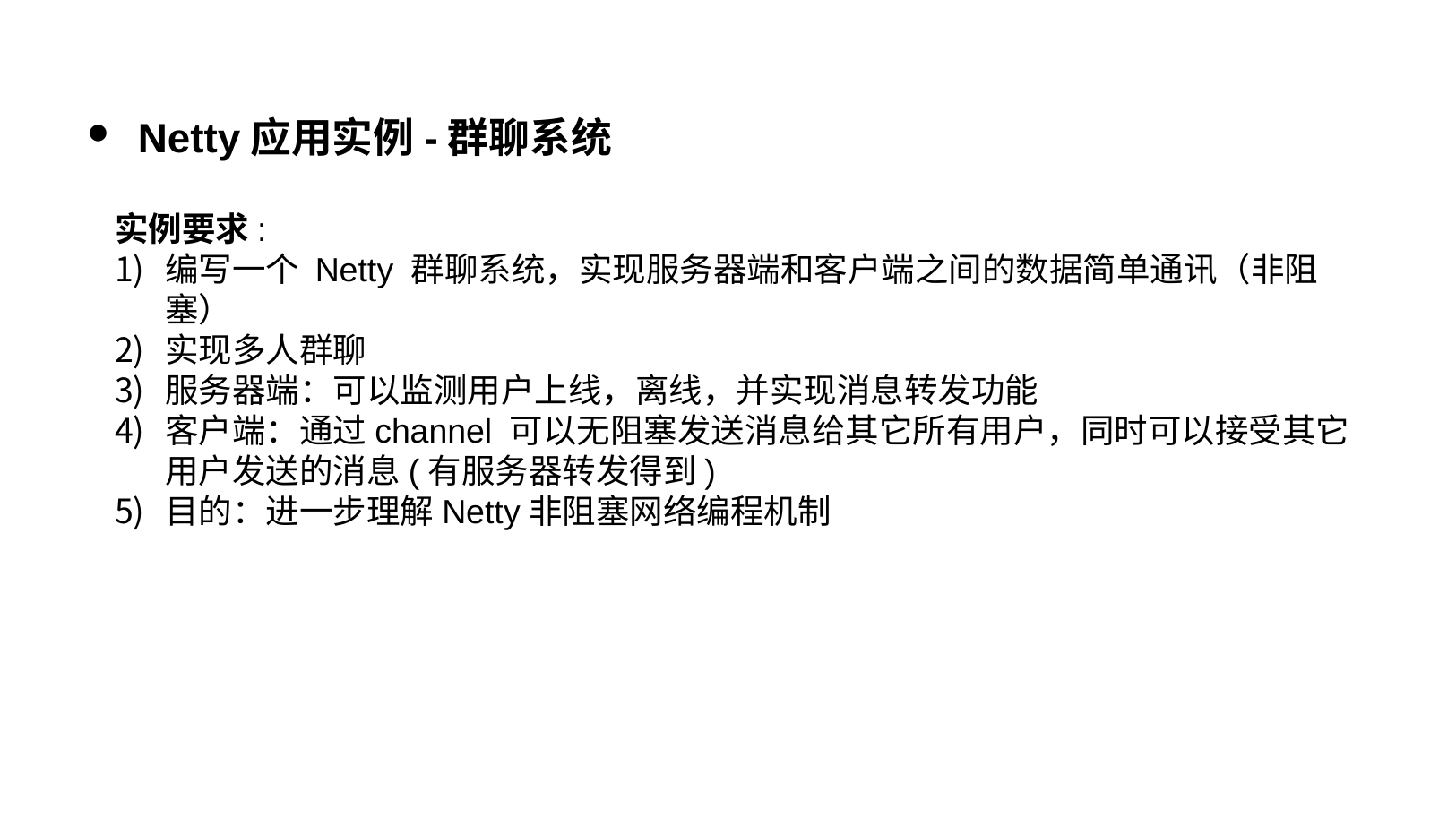

Netty应用实例-群聊系统
实例要求:
编写一个 Netty 群聊系统，实现服务器端和客户端之间的数据简单通讯（非阻塞）
实现多人群聊
服务器端：可以监测用户上线，离线，并实现消息转发功能
客户端：通过channel 可以无阻塞发送消息给其它所有用户，同时可以接受其它用户发送的消息(有服务器转发得到)
目的：进一步理解Netty非阻塞网络编程机制